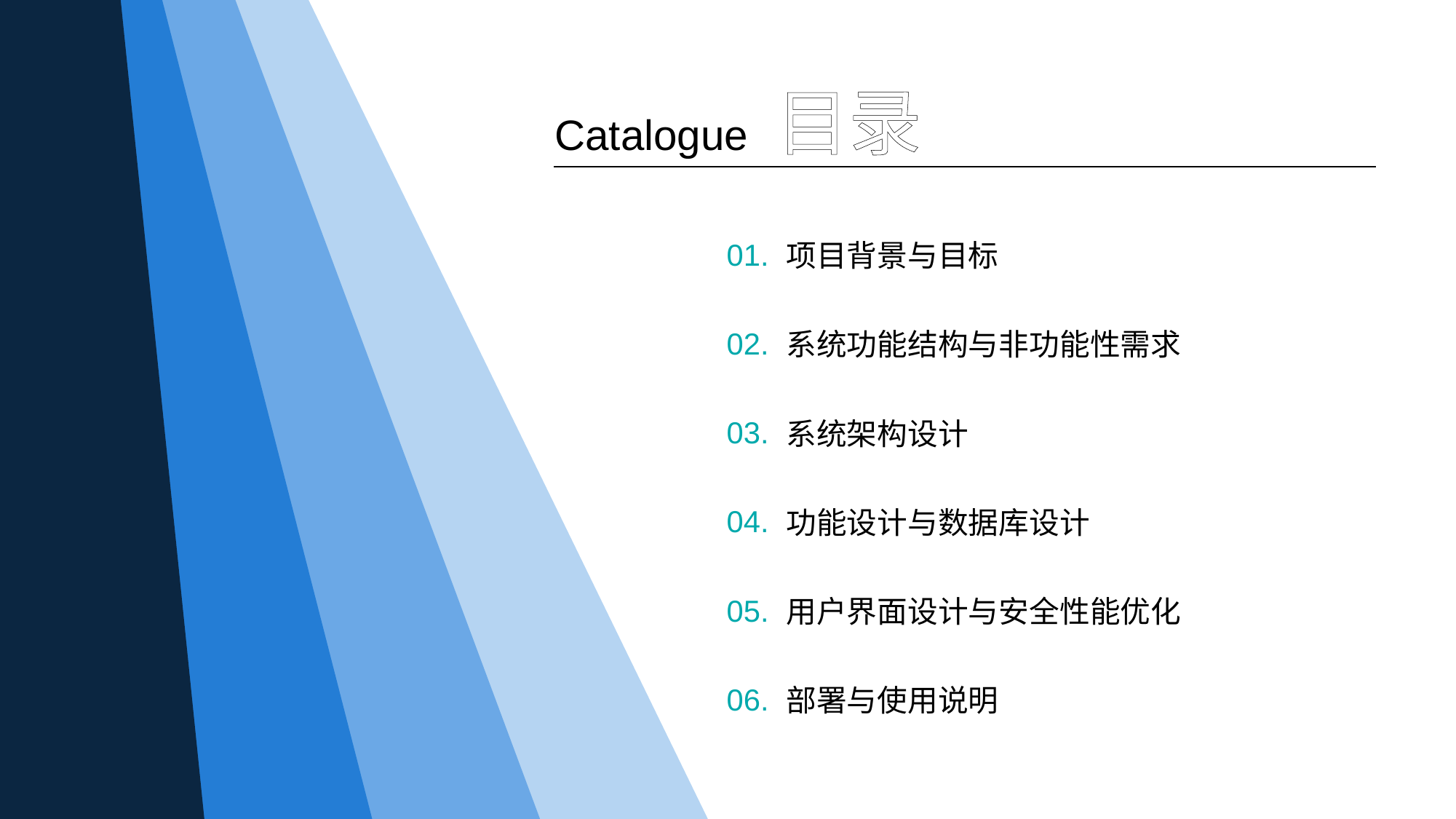

目录
Catalogue
项目背景与目标
01.
系统功能结构与非功能性需求
02.
系统架构设计
03.
功能设计与数据库设计
04.
用户界面设计与安全性能优化
05.
部署与使用说明
06.